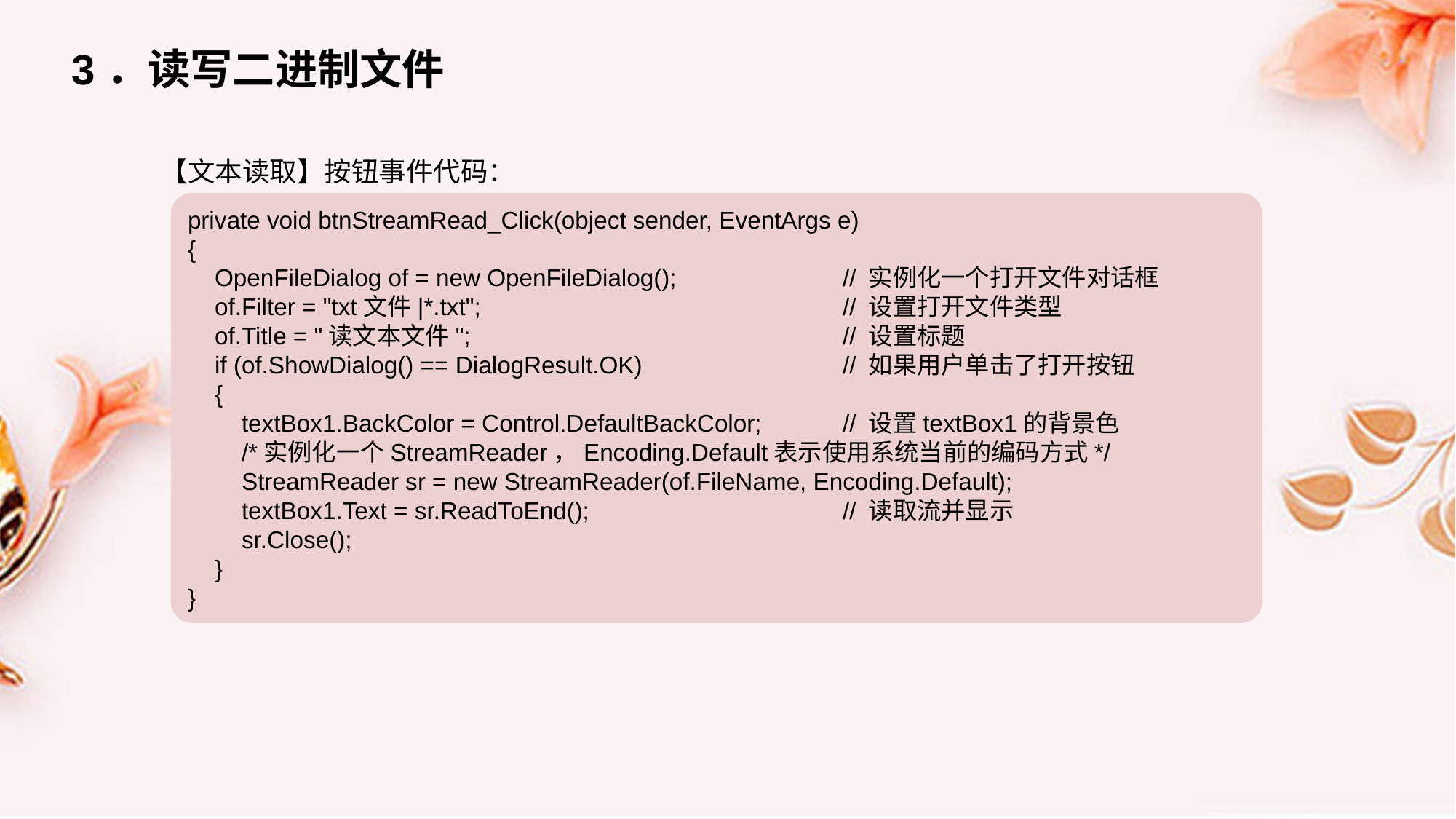

3．读写二进制文件
【文本读取】按钮事件代码：
private void btnStreamRead_Click(object sender, EventArgs e)
{
    OpenFileDialog of = new OpenFileDialog();   		// 实例化一个打开文件对话框
    of.Filter = "txt文件|*.txt";				// 设置打开文件类型
    of.Title = "读文本文件";                  			// 设置标题
    if (of.ShowDialog() == DialogResult.OK)		// 如果用户单击了打开按钮
    {
        textBox1.BackColor = Control.DefaultBackColor;  	// 设置textBox1的背景色
        /*实例化一个StreamReader，Encoding.Default表示使用系统当前的编码方式*/
        StreamReader sr = new StreamReader(of.FileName, Encoding.Default);
        textBox1.Text = sr.ReadToEnd();			// 读取流并显示
        sr.Close();
    }
}